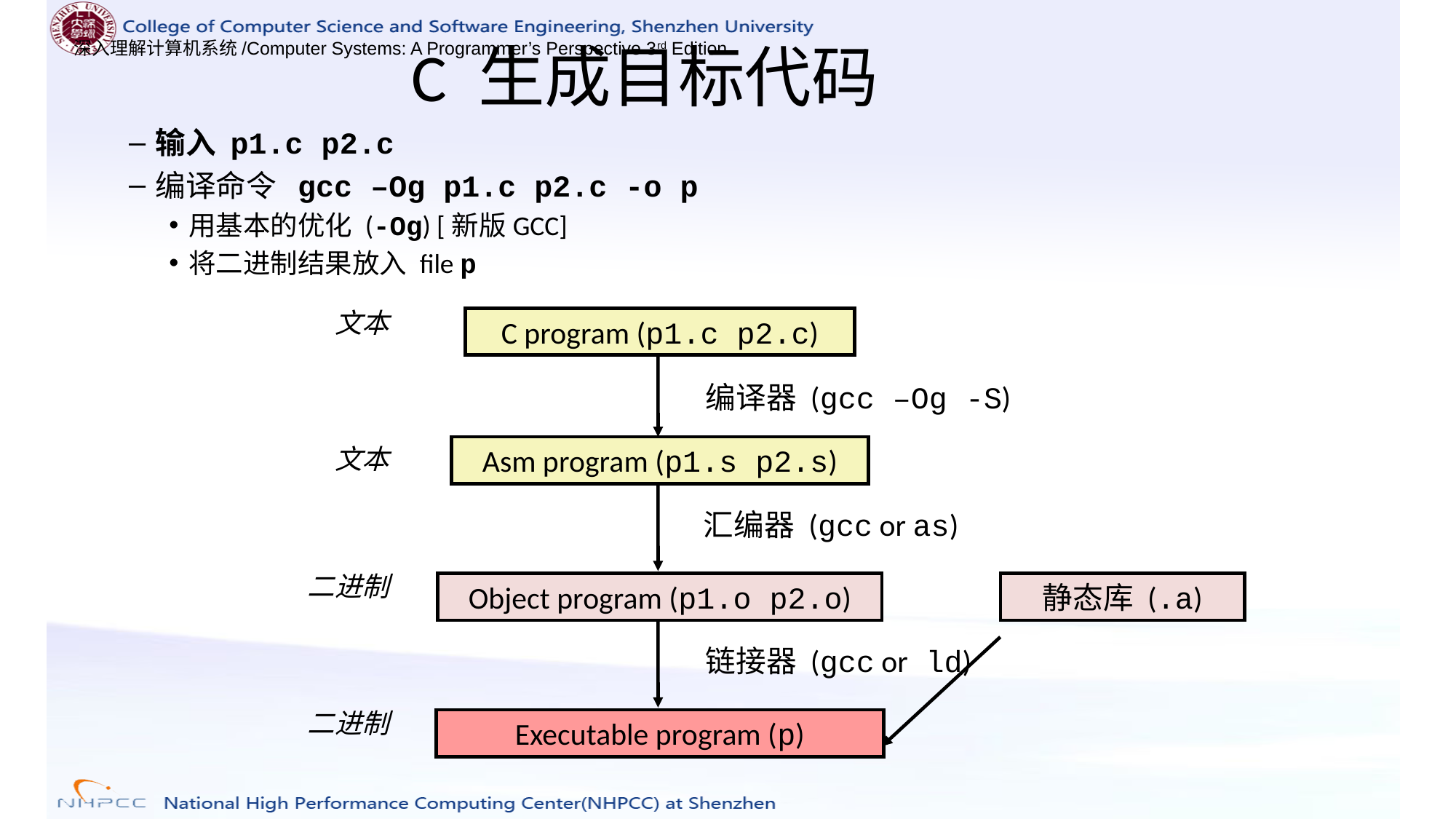

# C 生成目标代码
输入 p1.c p2.c
编译命令  gcc –Og p1.c p2.c -o p
用基本的优化 (-Og) [新版GCC]
将二进制结果放入 file p
文本
C program (p1.c p2.c)

编译器 (gcc –Og -S)
文本
Asm program (p1.s p2.s)

汇编器 (gcc or as)
二进制
Object program (p1.o p2.o)
静态库 (.a)

链接器 (gcc or ld)
二进制
Executable program (p)